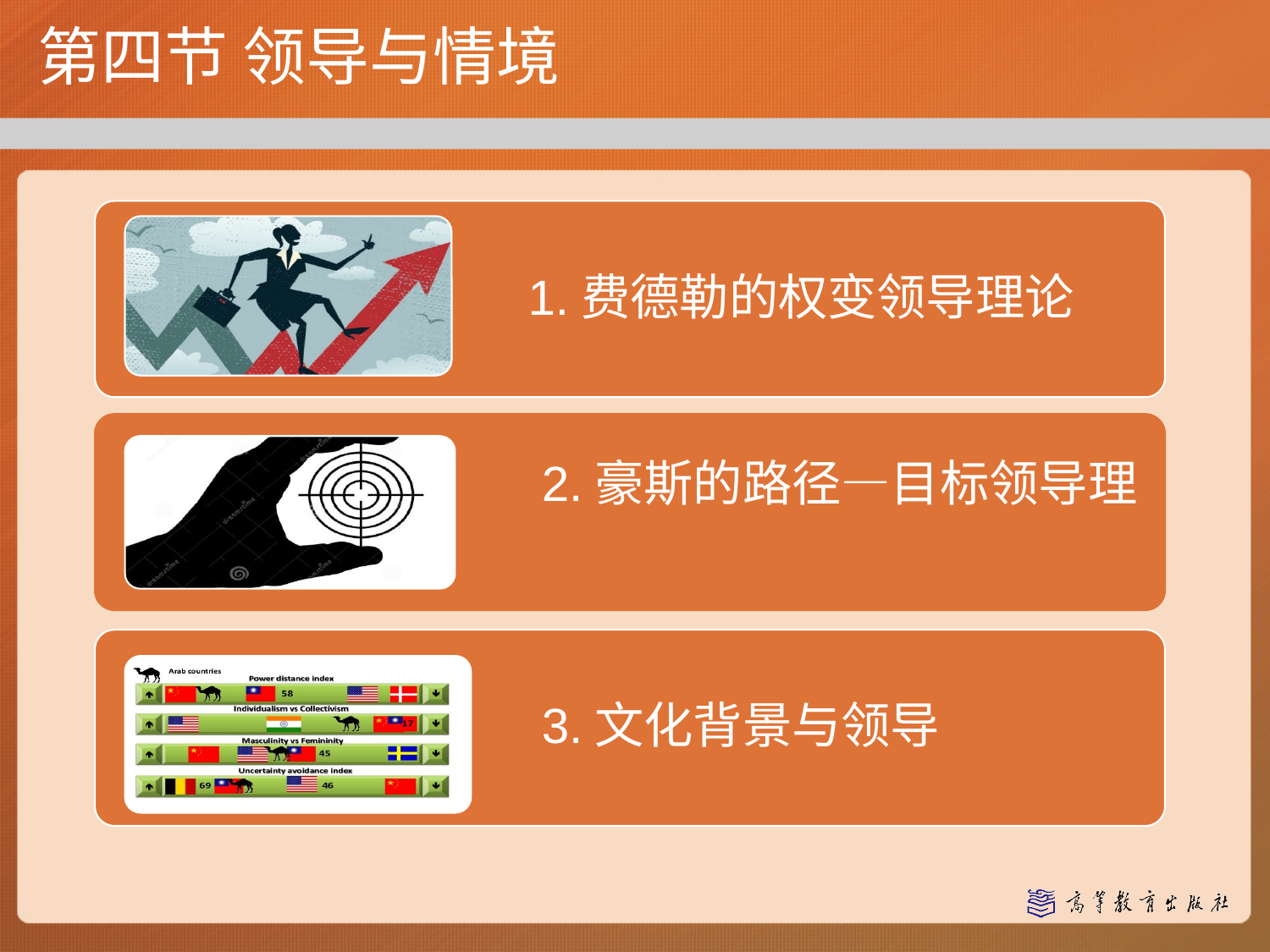

# 第四节 领导与情境
          1.费德勒的权变领导理论
           2.豪斯的路径—目标领导理论
           3.文化背景与领导